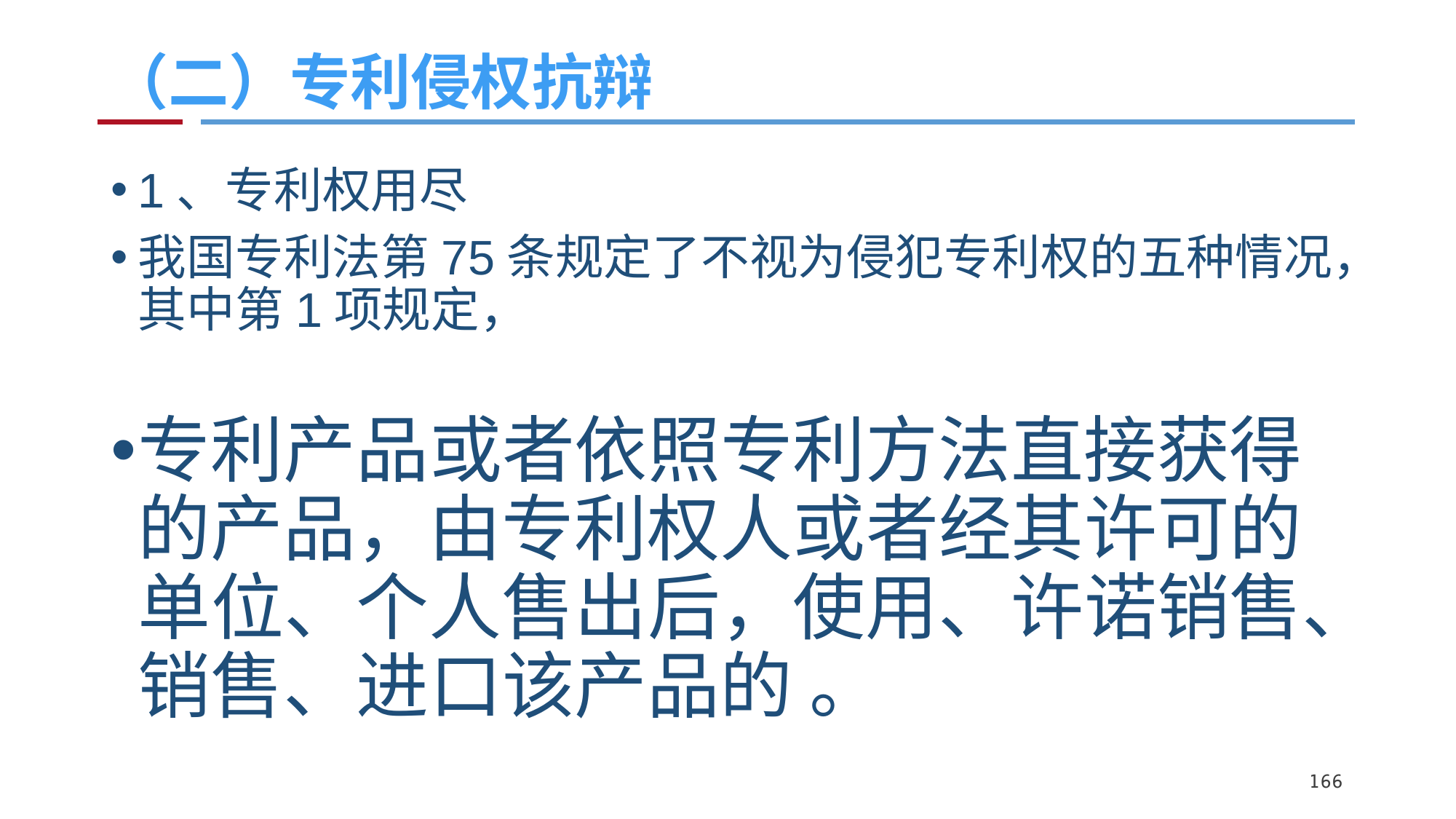

# （二）专利侵权抗辩
1、专利权用尽
我国专利法第75条规定了不视为侵犯专利权的五种情况，其中第1项规定，

专利产品或者依照专利方法直接获得的产品，由专利权人或者经其许可的单位、个人售出后，使用、许诺销售、销售、进口该产品的 。
166